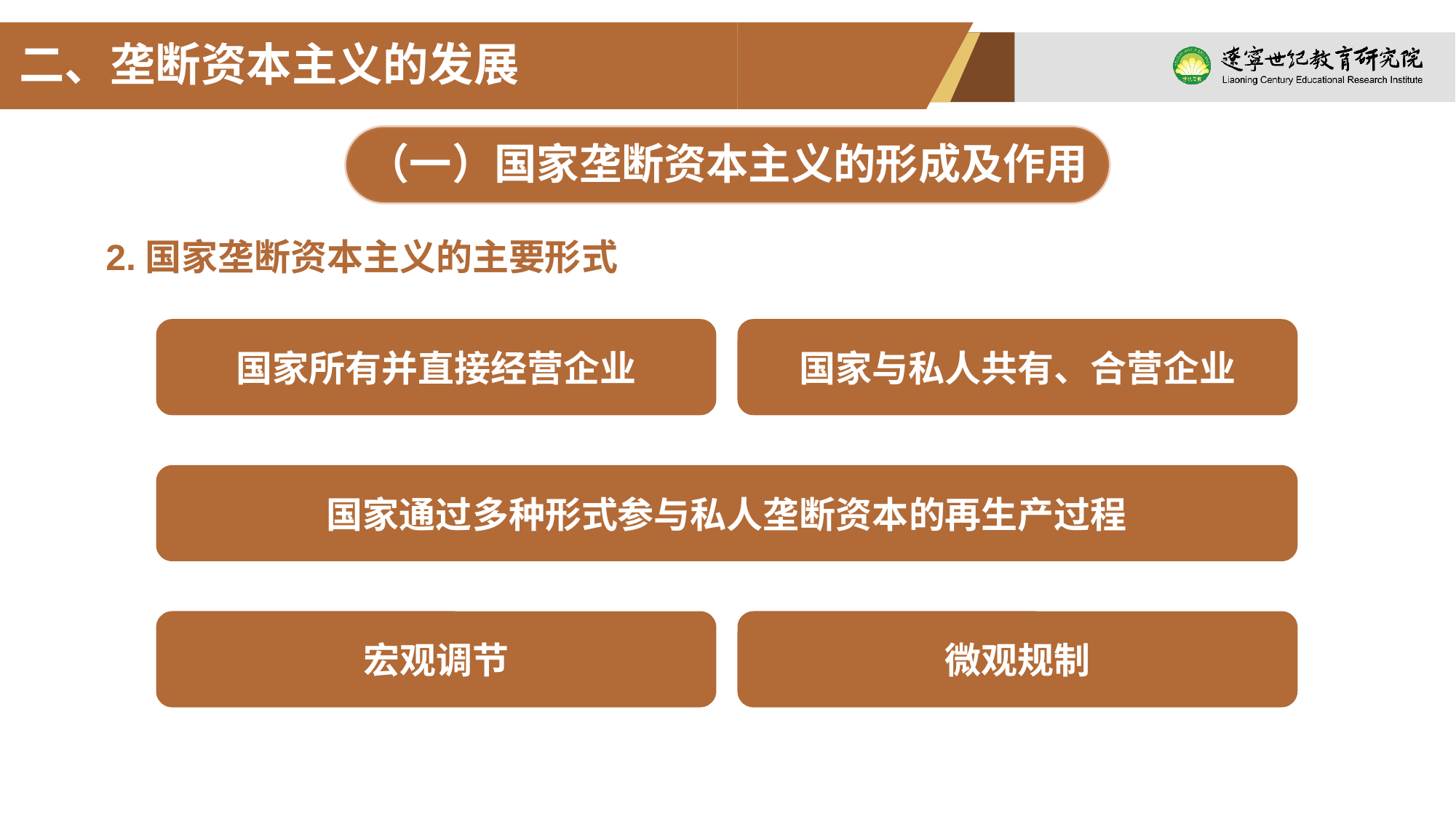

二、垄断资本主义的发展
（一）国家垄断资本主义的形成及作用
2.国家垄断资本主义的主要形式
国家所有并直接经营企业
国家与私人共有、合营企业
国家通过多种形式参与私人垄断资本的再生产过程
宏观调节
微观规制